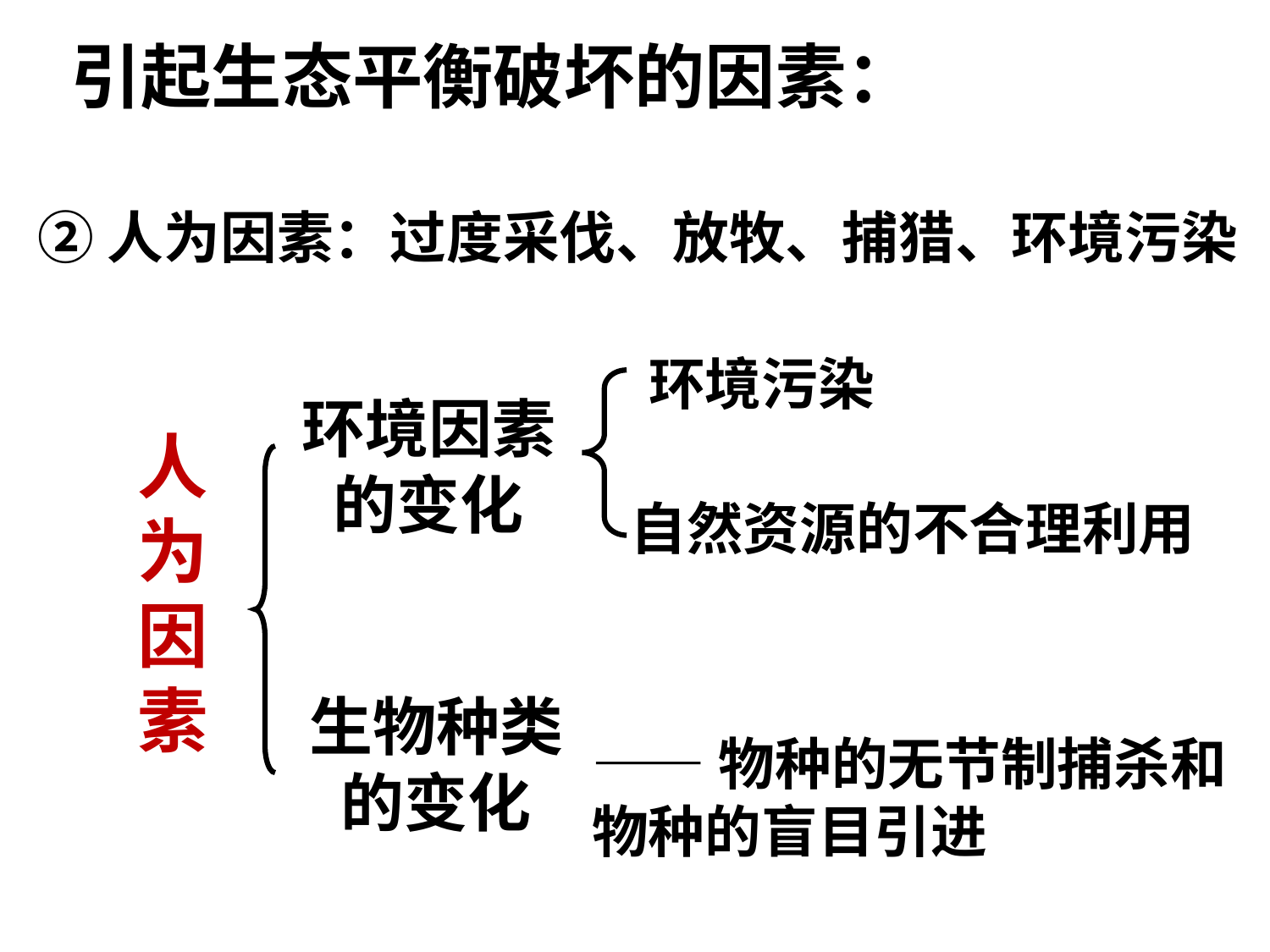

引起生态平衡破坏的因素：
②人为因素：过度采伐、放牧、捕猎、环境污染
环境污染

环境因素的变化
人为因素

自然资源的不合理利用
生物种类的变化
——物种的无节制捕杀和物种的盲目引进